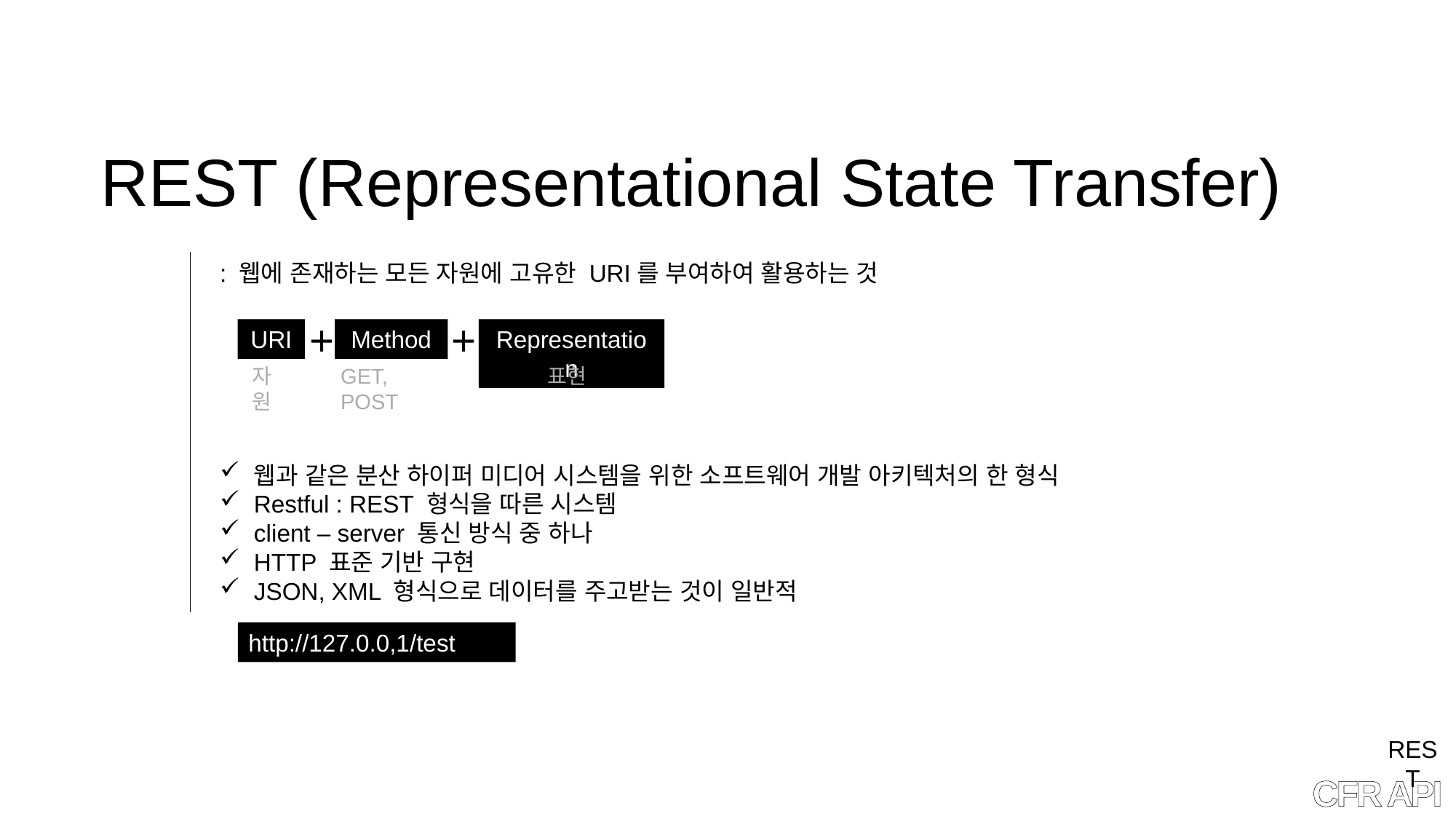

REST (Representational State Transfer)
: 웹에 존재하는 모든 자원에 고유한 URI를 부여하여 활용하는 것
+
+
URI
Method
Representation
자원
GET, POST
표현
웹과 같은 분산 하이퍼 미디어 시스템을 위한 소프트웨어 개발 아키텍처의 한 형식
Restful : REST 형식을 따른 시스템
client – server 통신 방식 중 하나
HTTP 표준 기반 구현
JSON, XML 형식으로 데이터를 주고받는 것이 일반적
http://127.0.0,1/test
REST
CFR API